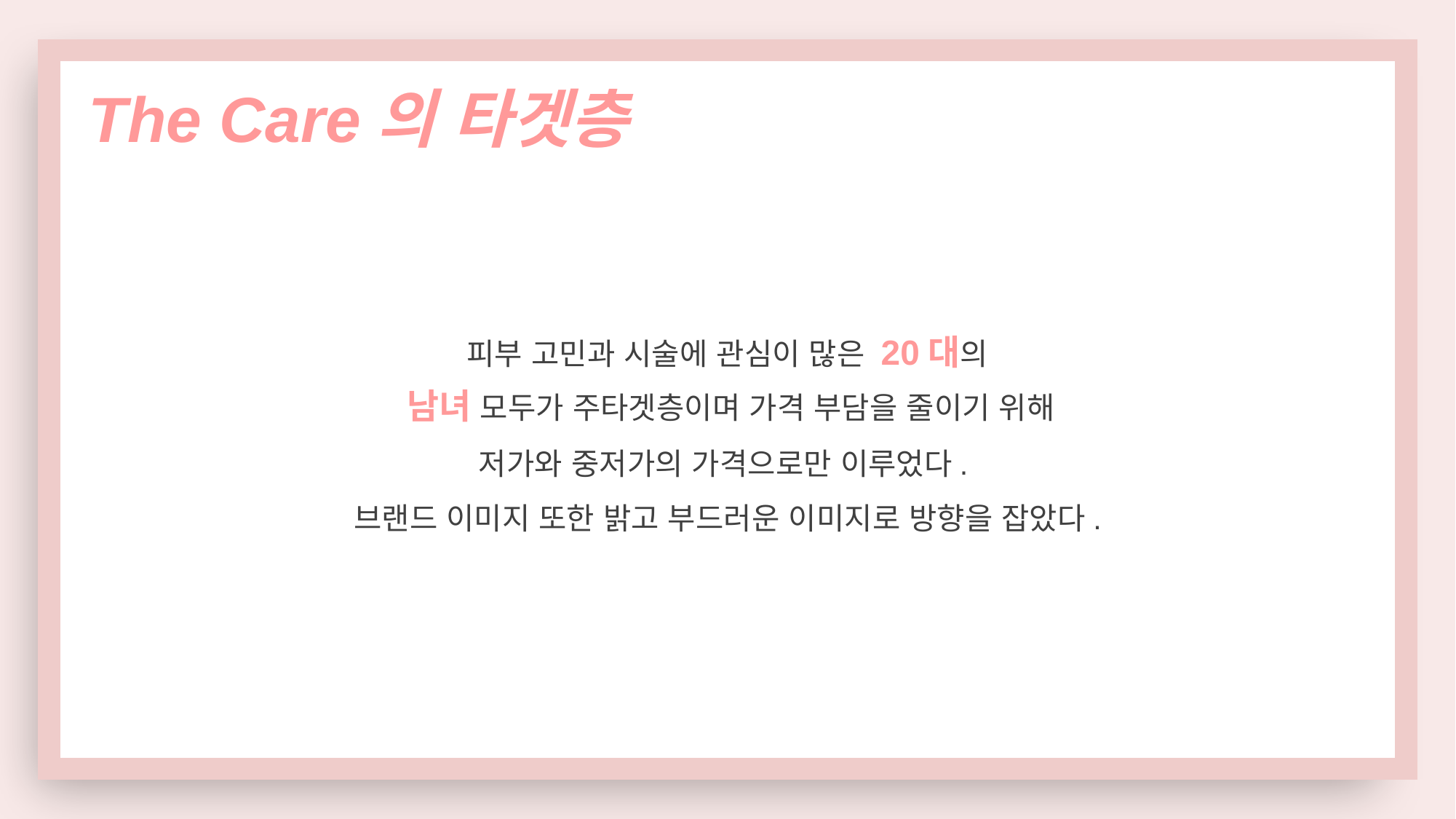

The Care의 타겟층
피부 고민과 시술에 관심이 많은 20대의
 남녀 모두가 주타겟층이며 가격 부담을 줄이기 위해
저가와 중저가의 가격으로만 이루었다.
브랜드 이미지 또한 밝고 부드러운 이미지로 방향을 잡았다.